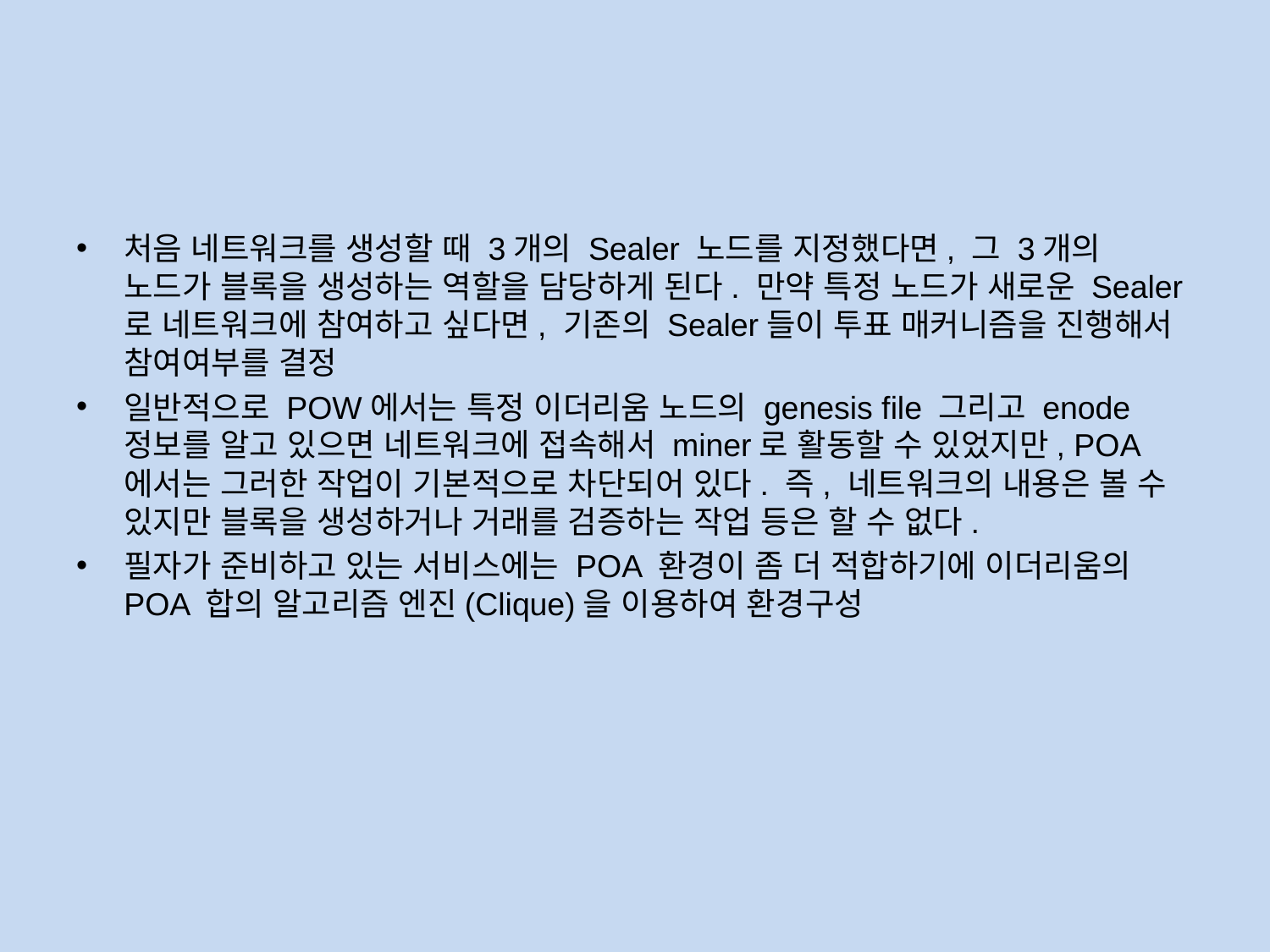

#
처음 네트워크를 생성할 때 3개의 Sealer 노드를 지정했다면, 그 3개의 노드가 블록을 생성하는 역할을 담당하게 된다. 만약 특정 노드가 새로운 Sealer로 네트워크에 참여하고 싶다면, 기존의 Sealer들이 투표 매커니즘을 진행해서 참여여부를 결정
일반적으로 POW에서는 특정 이더리움 노드의 genesis file 그리고 enode 정보를 알고 있으면 네트워크에 접속해서 miner로 활동할 수 있었지만, POA에서는 그러한 작업이 기본적으로 차단되어 있다. 즉, 네트워크의 내용은 볼 수 있지만 블록을 생성하거나 거래를 검증하는 작업 등은 할 수 없다.
필자가 준비하고 있는 서비스에는 POA 환경이 좀 더 적합하기에 이더리움의 POA 합의 알고리즘 엔진(Clique)을 이용하여 환경구성